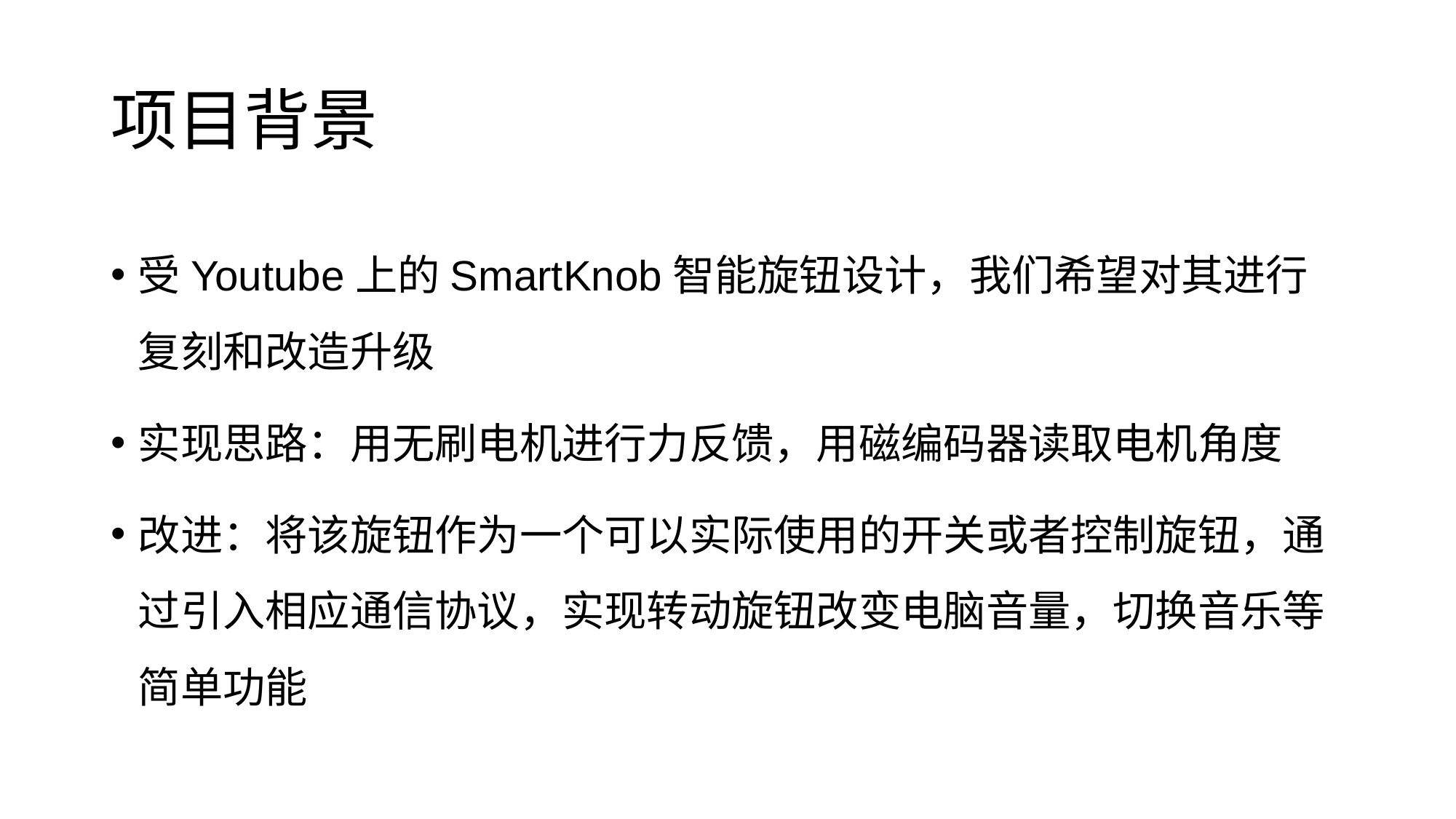

# 项目背景
受Youtube上的SmartKnob智能旋钮设计，我们希望对其进行复刻和改造升级
实现思路：用无刷电机进行力反馈，用磁编码器读取电机角度
改进：将该旋钮作为一个可以实际使用的开关或者控制旋钮，通过引入相应通信协议，实现转动旋钮改变电脑音量，切换音乐等简单功能